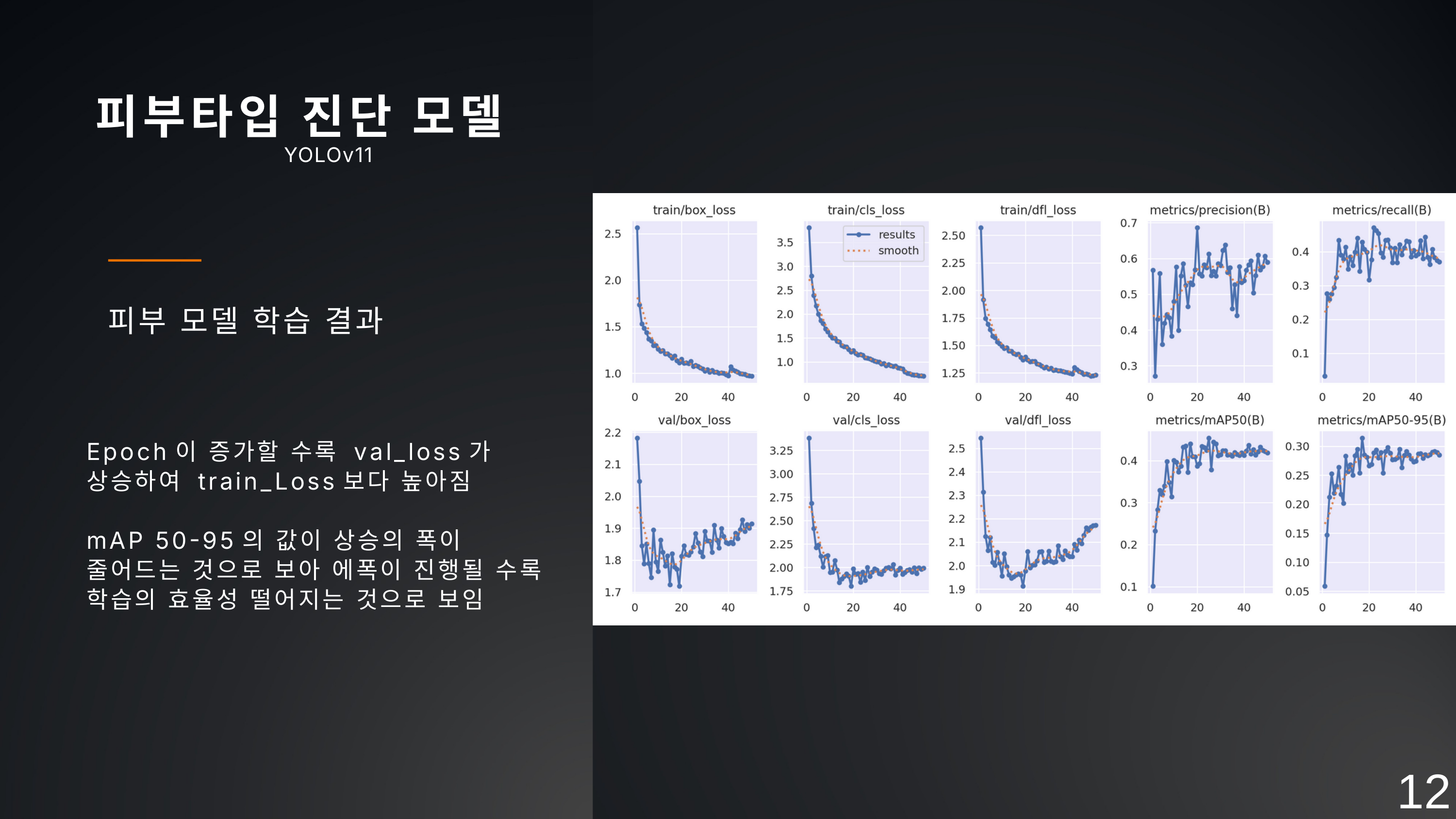

피부타입 진단 모델
YOLOv11

피부 모델 학습 결과

Epoch이 증가할 수록 val_loss가 상승하여 train_Loss보다 높아짐

mAP 50-95의 값이 상승의 폭이 줄어드는 것으로 보아 에폭이 진행될 수록 학습의 효율성 떨어지는 것으로 보임
12